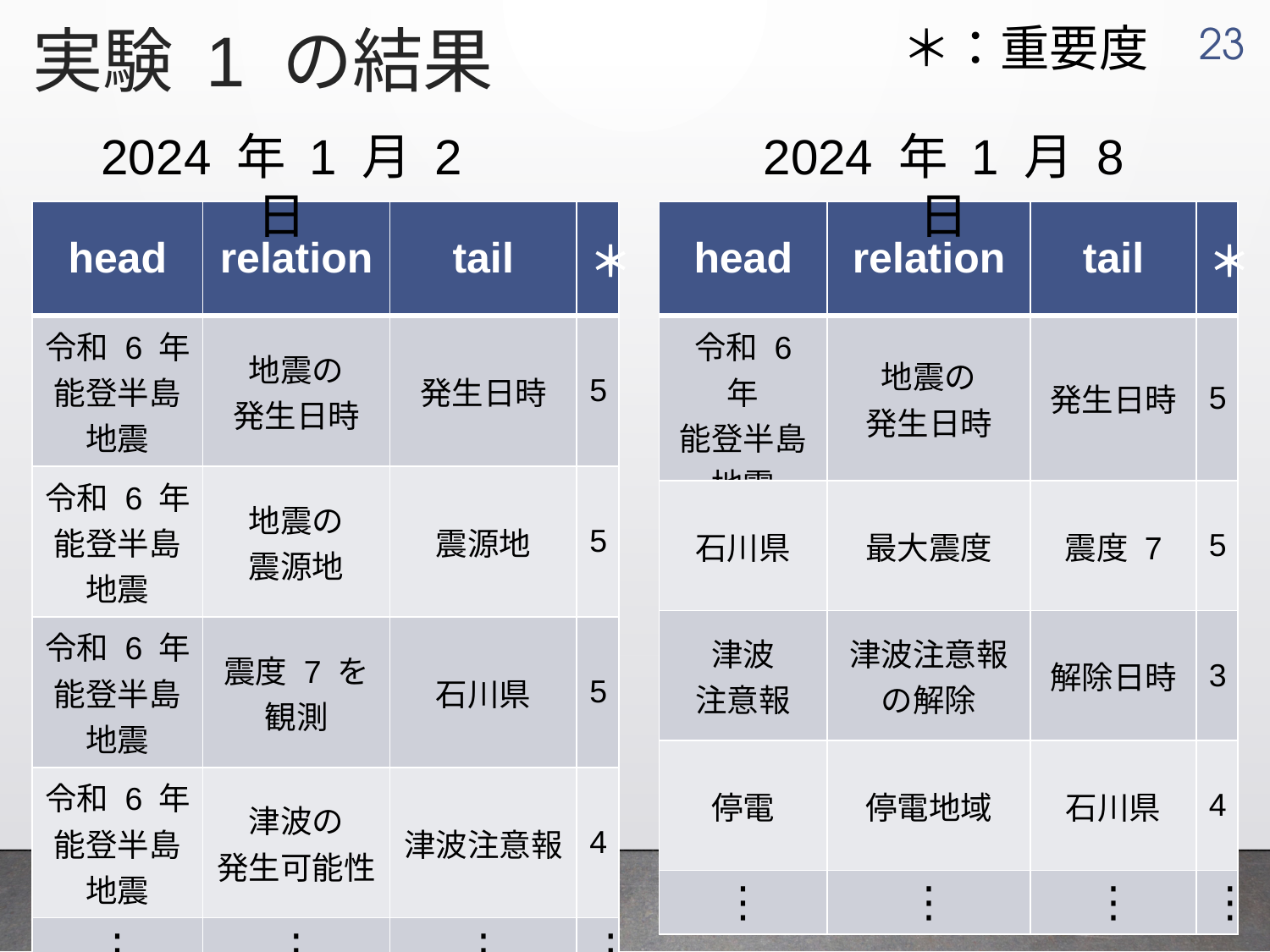

実験 1 の結果
23
＊：重要度
2024 年 1 月 2 日
2024 年 1 月 8 日
| head | relation | tail | ＊ |
| --- | --- | --- | --- |
| 令和 6 年 能登半島地震 | 地震の 発生日時 | 発生日時 | 5 |
| 令和 6 年 能登半島地震 | 地震の 震源地 | 震源地 | 5 |
| 令和 6 年 能登半島地震 | 震度 7 を 観測 | 石川県 | 5 |
| 令和 6 年 能登半島地震 | 津波の 発生可能性 | 津波注意報 | 4 |
| ⋮ | ⋮ | ⋮ | ⋮ |
| head | relation | tail | ＊ |
| --- | --- | --- | --- |
| 令和 6 年 能登半島地震 | 地震の 発生日時 | 発生日時 | 5 |
| 石川県 | 最大震度 | 震度 7 | 5 |
| 津波 注意報 | 津波注意報の解除 | 解除日時 | 3 |
| 停電 | 停電地域 | 石川県 | 4 |
| ⋮ | ⋮ | ⋮ | ⋮ |